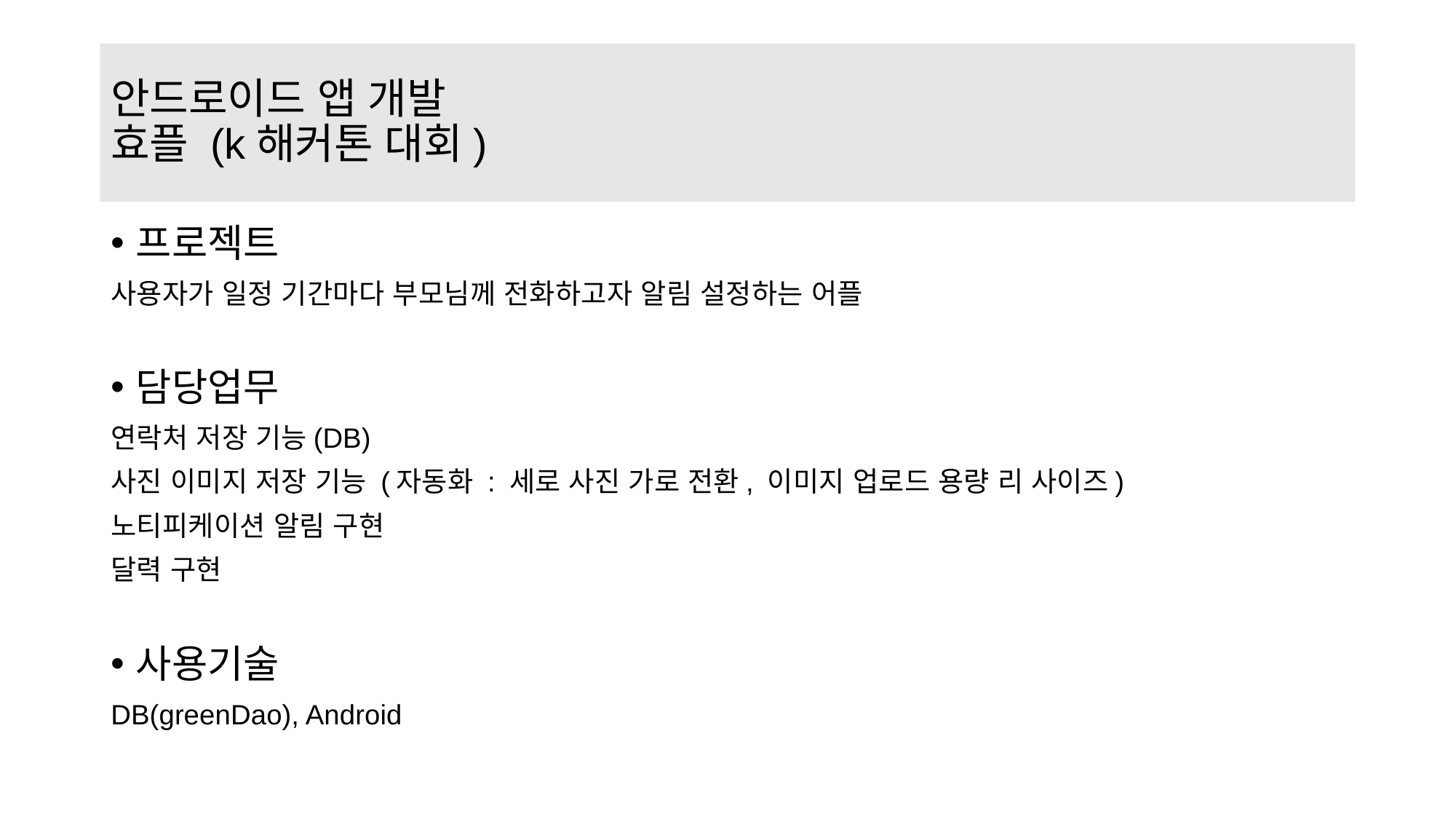

# 안드로이드 앱 개발 효플 (k해커톤 대회)
프로젝트
사용자가 일정 기간마다 부모님께 전화하고자 알림 설정하는 어플

담당업무
연락처 저장 기능(DB)
사진 이미지 저장 기능 (자동화 : 세로 사진 가로 전환, 이미지 업로드 용량 리 사이즈)
노티피케이션 알림 구현
달력 구현

사용기술
DB(greenDao), Android